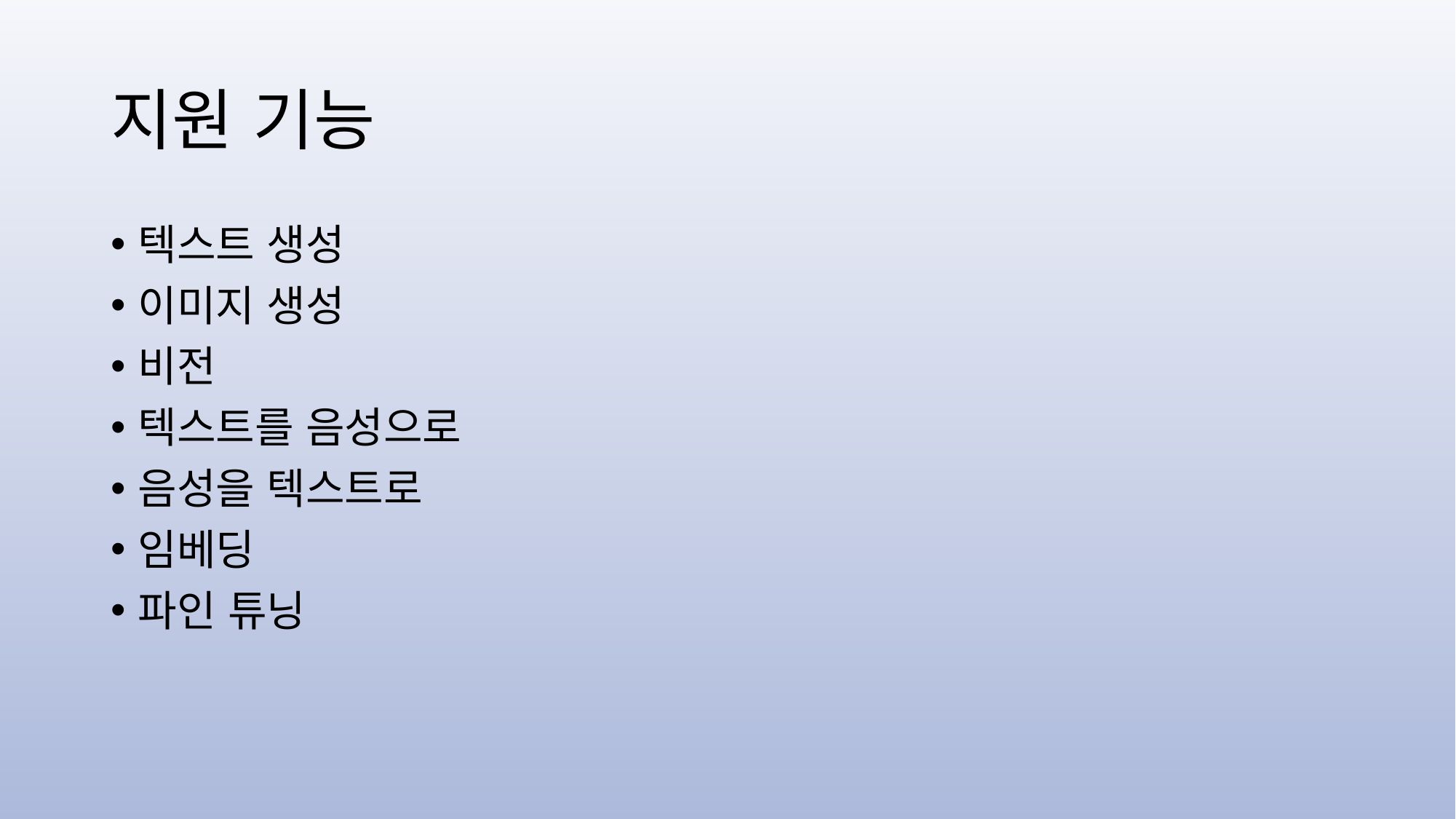

# 지원 기능
텍스트 생성
이미지 생성
비전
텍스트를 음성으로
음성을 텍스트로
임베딩
파인 튜닝